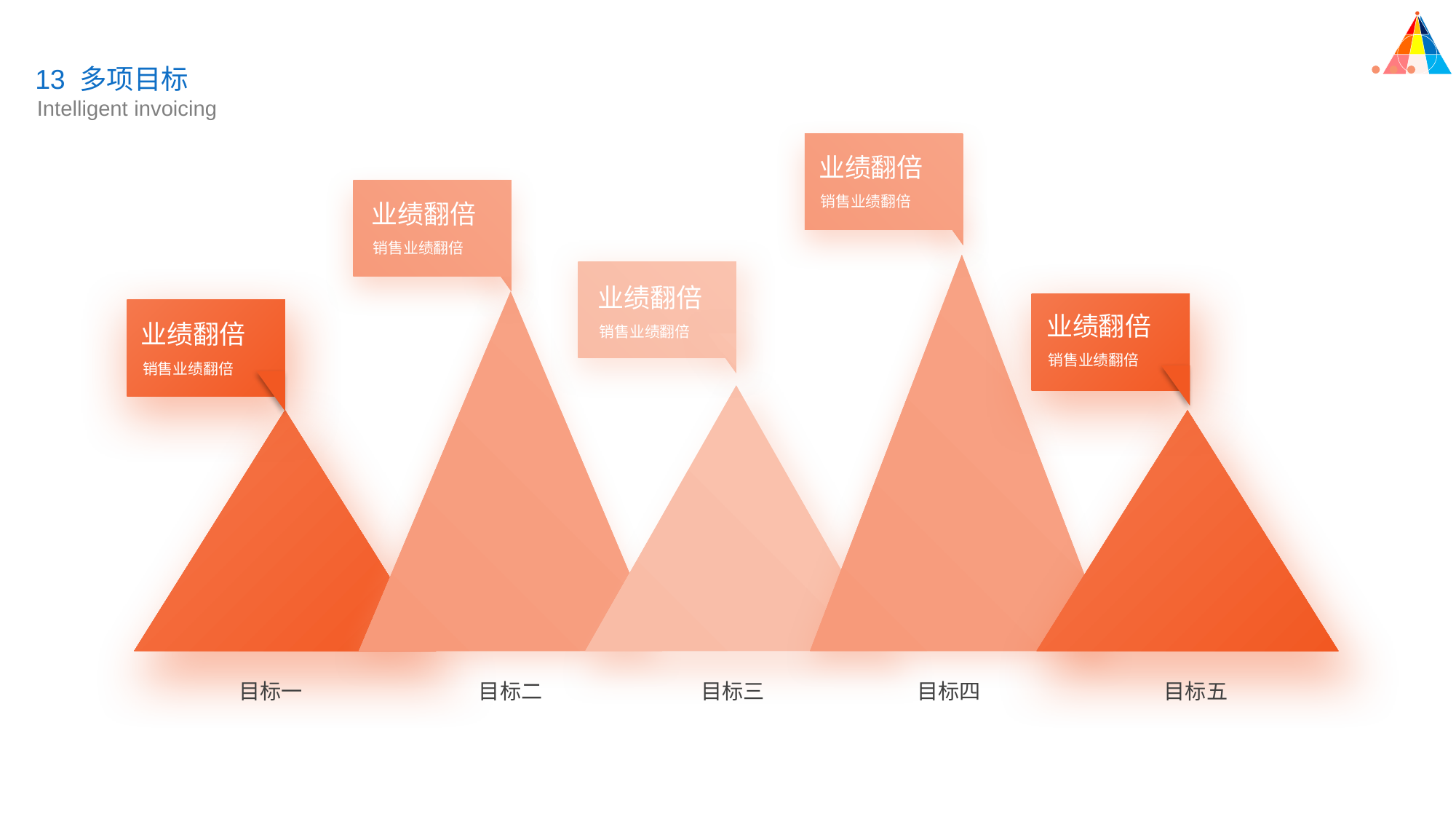

13 多项目标

Intelligent invoicing

业绩翻倍
销售业绩翻倍

业绩翻倍
销售业绩翻倍

业绩翻倍
销售业绩翻倍

业绩翻倍
销售业绩翻倍
业绩翻倍
销售业绩翻倍

目标一
目标二
目标三
目标四
目标五